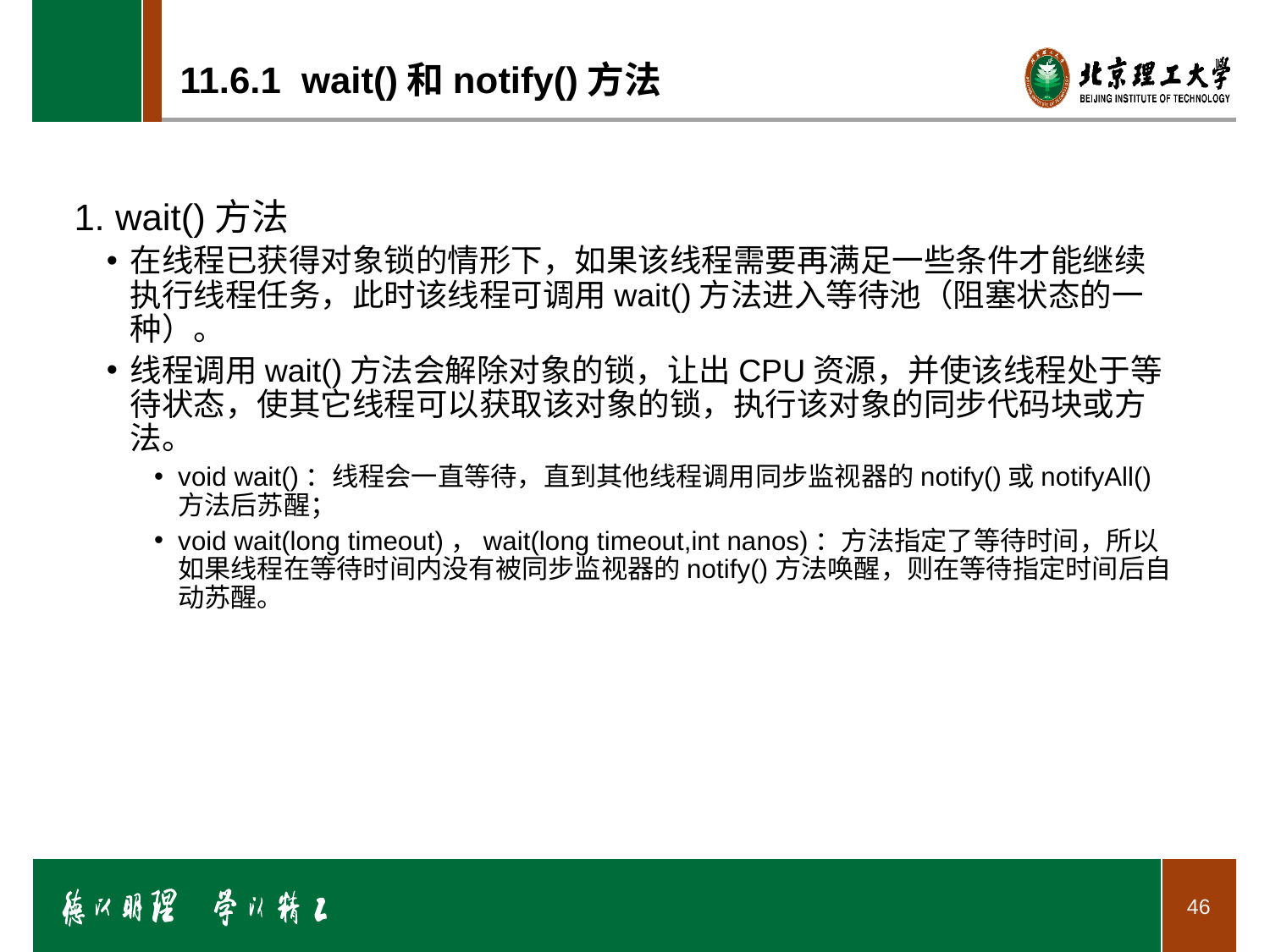

# 11.6.1  wait()和notify()方法
1. wait()方法
在线程已获得对象锁的情形下，如果该线程需要再满足一些条件才能继续执行线程任务，此时该线程可调用wait()方法进入等待池（阻塞状态的一种）。
线程调用wait()方法会解除对象的锁，让出CPU资源，并使该线程处于等待状态，使其它线程可以获取该对象的锁，执行该对象的同步代码块或方法。
void wait()：线程会一直等待，直到其他线程调用同步监视器的notify()或notifyAll()方法后苏醒；
void wait(long timeout)，wait(long timeout,int nanos)：方法指定了等待时间，所以如果线程在等待时间内没有被同步监视器的notify()方法唤醒，则在等待指定时间后自动苏醒。